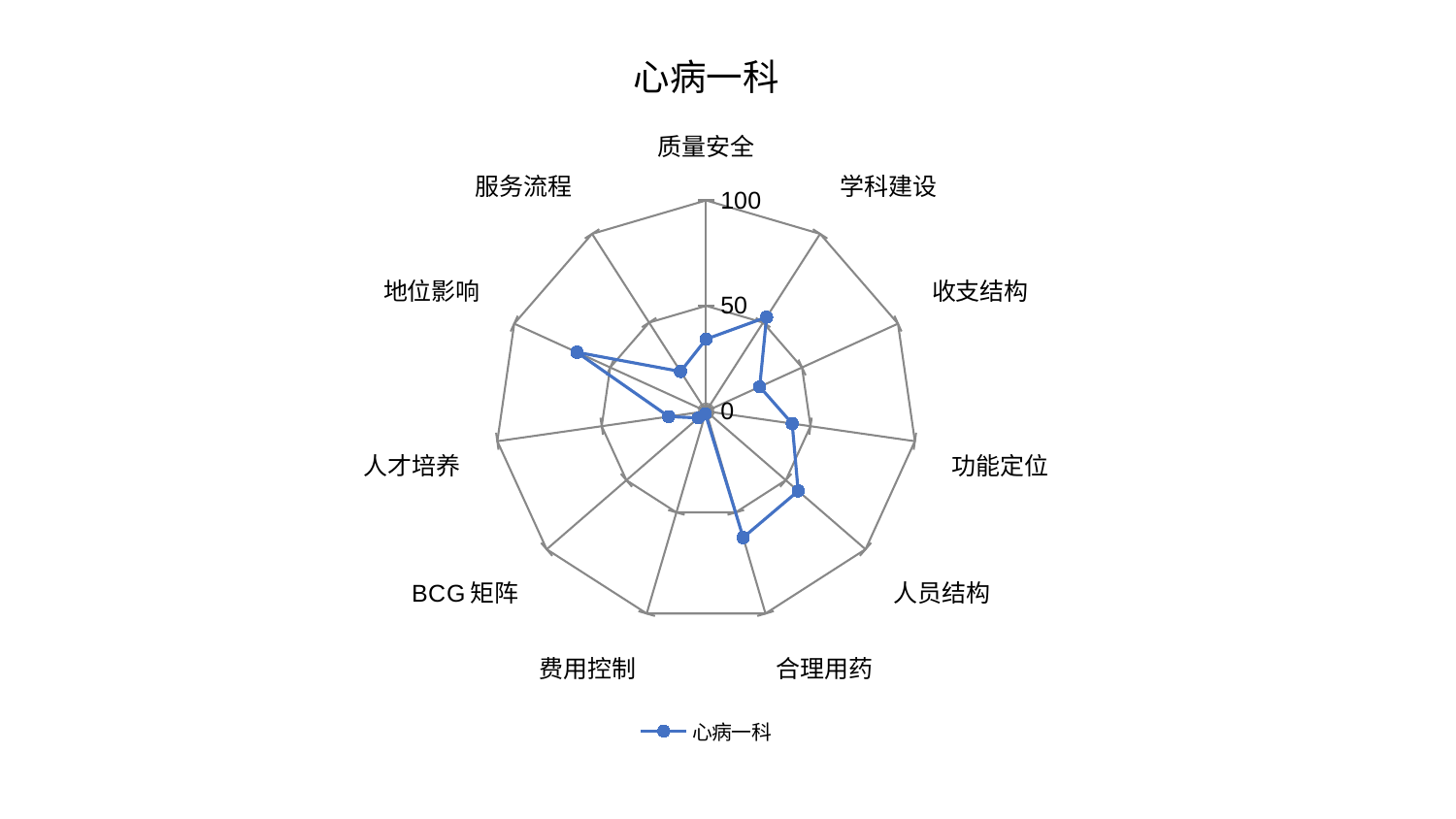

### Chart: 心病一科

| Category | 心病一科 |
|---|---|
| 质量安全 | 34.204781822665765 |
| 学科建设 | 53.040321618199705 |
| 收支结构 | 27.94369925013093 |
| 功能定位 | 41.246343040930476 |
| 人员结构 | 57.76261880230392 |
| 合理用药 | 62.441198128169255 |
| 费用控制 | 1.2705380387687237 |
| BCG矩阵 | 4.8595579564313525 |
| 人才培养 | 17.903477622488502 |
| 地位影响 | 67.37608292896364 |
| 服务流程 | 22.415214056667224 |
166